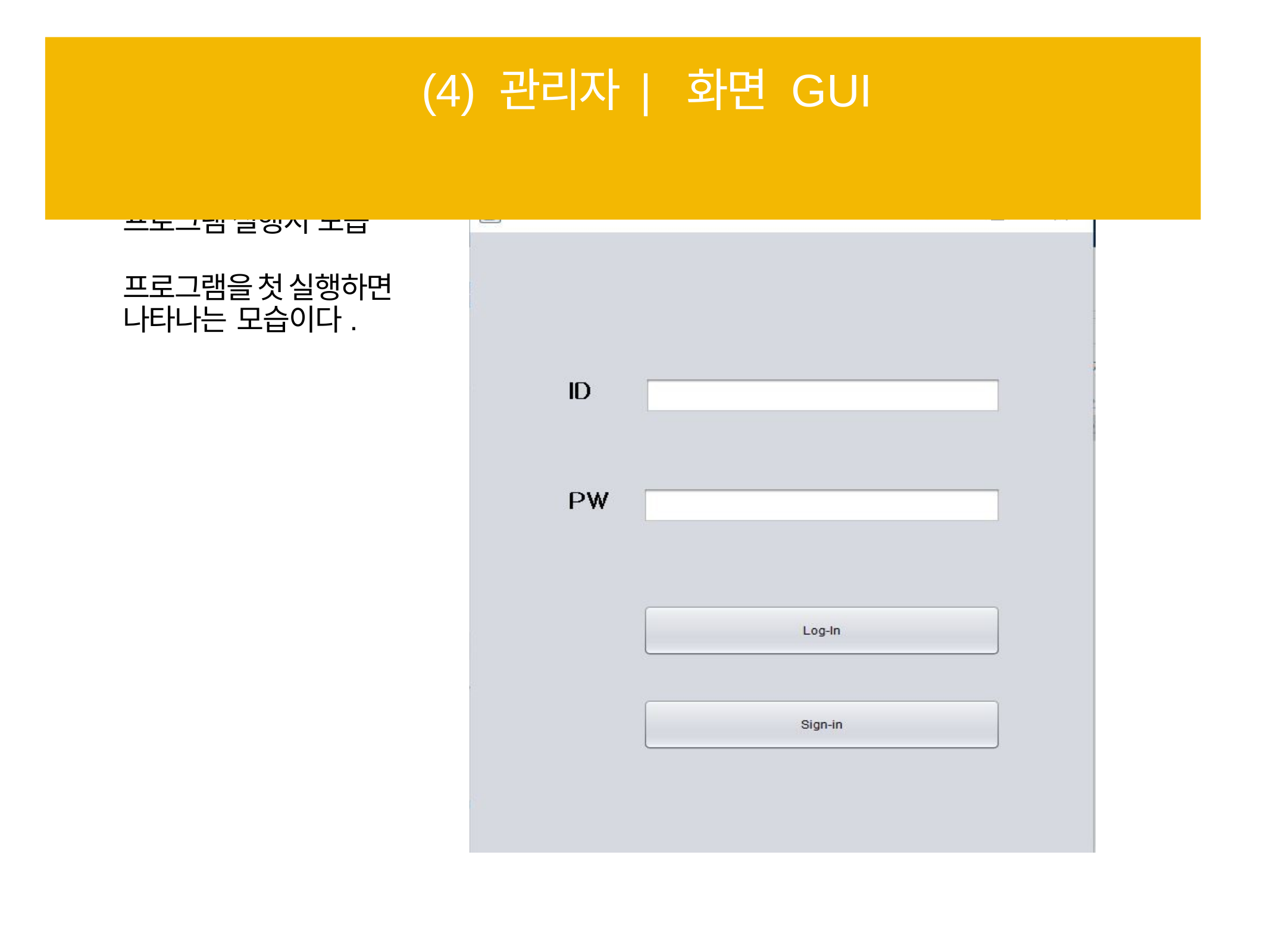

# (4) 관리자 | 화면 GUI

프로그램 실행시 모습

프로그램을 첫 실행하면  나타나는 모습이다.